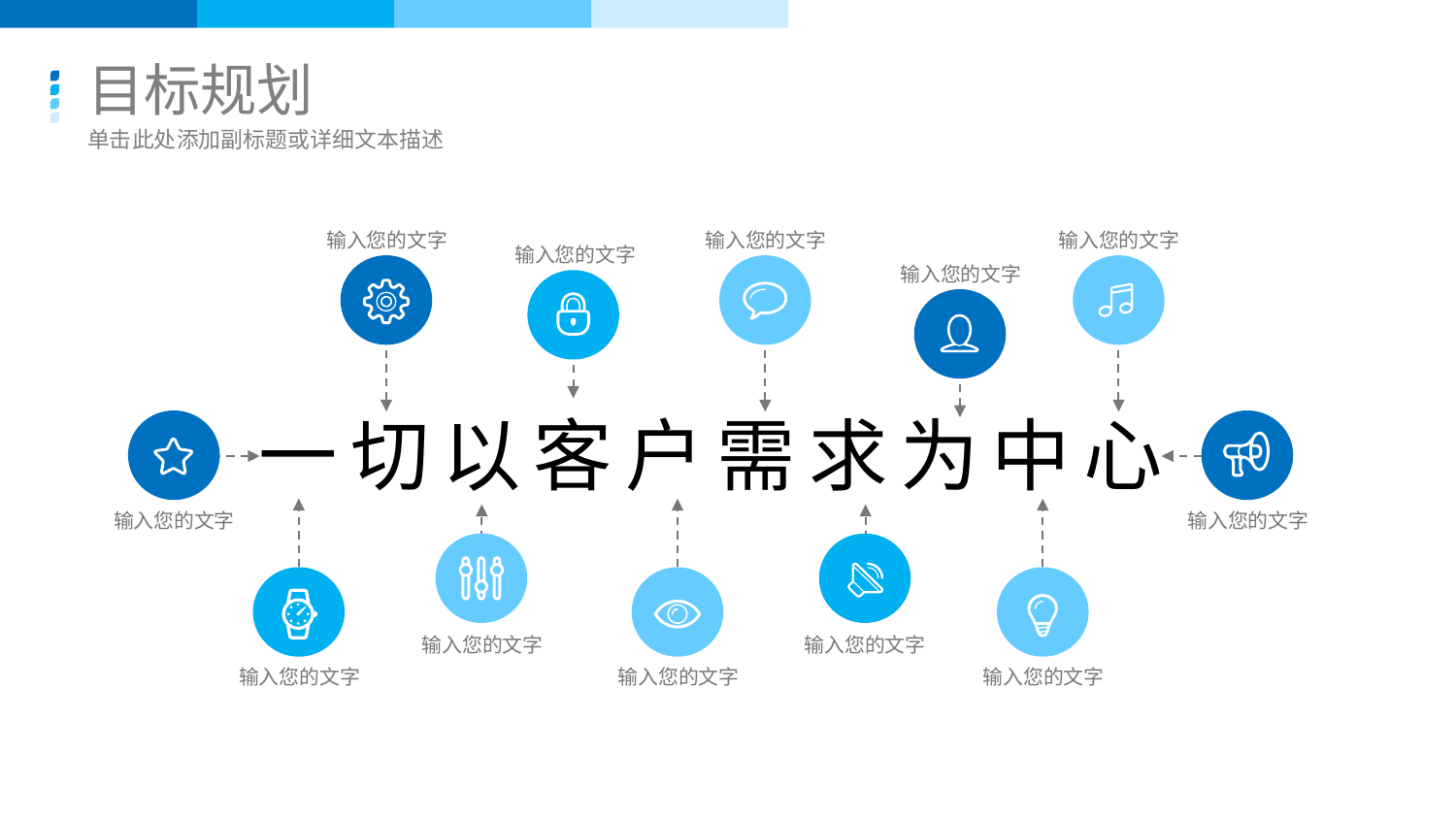

目标规划
单击此处添加副标题或详细文本描述
输入您的文字

输入您的文字

输入您的文字

输入您的文字

输入您的文字

一
切
以
客
户
需
求
为
中
心

输入您的文字

输入您的文字

输入您的文字

输入您的文字

输入您的文字

输入您的文字

输入您的文字